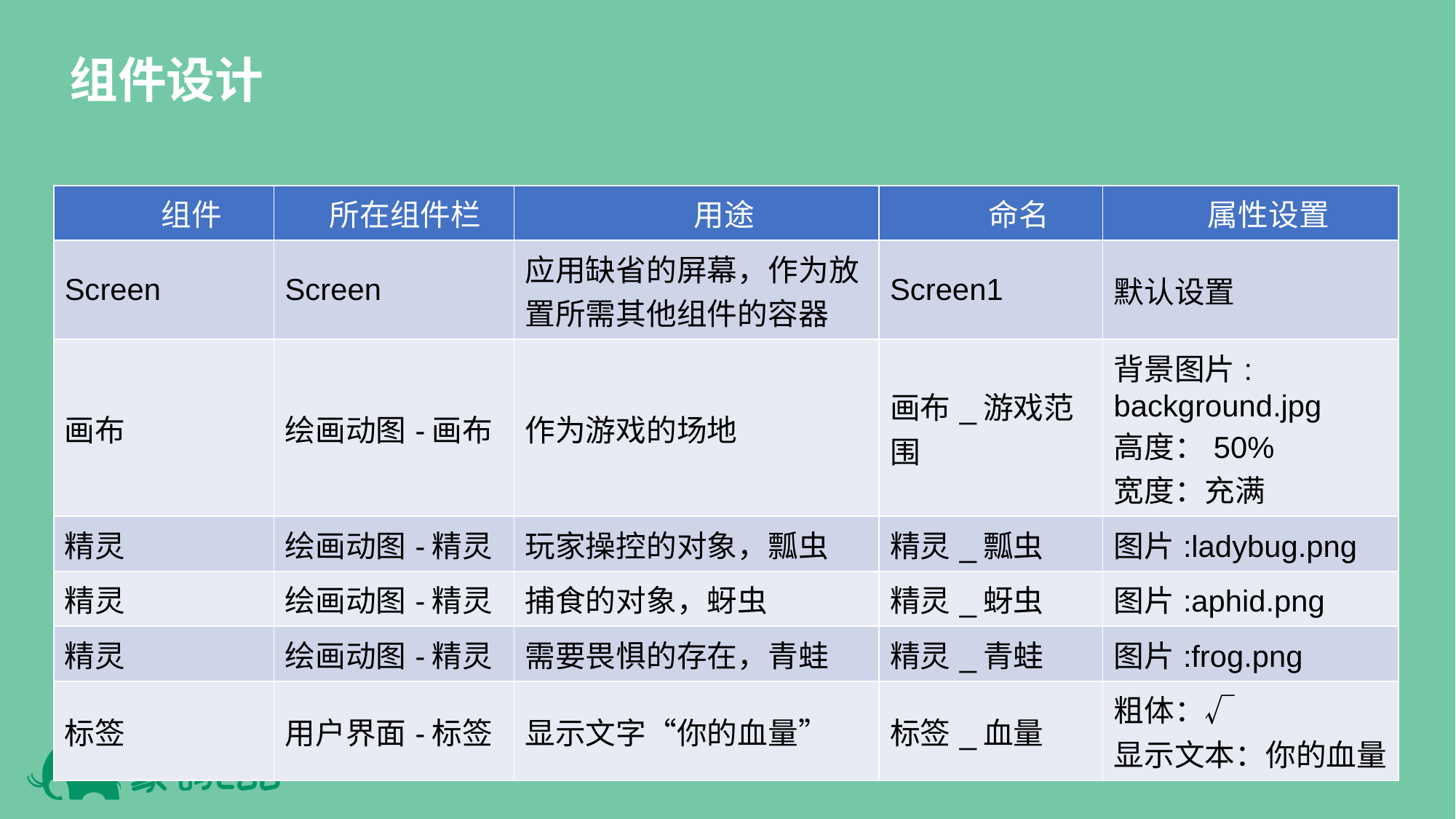

组件设计

| 组件 | 所在组件栏 | 用途 | 命名 | 属性设置 |
| --- | --- | --- | --- | --- |
| Screen | Screen | 应用缺省的屏幕，作为放置所需其他组件的容器 | Screen1 | 默认设置 |
| 画布 | 绘画动图-画布 | 作为游戏的场地 | 画布\_游戏范围 | 背景图片: background.jpg 高度：50% 宽度：充满 |
| 精灵 | 绘画动图-精灵 | 玩家操控的对象，瓢虫 | 精灵\_瓢虫 | 图片:ladybug.png |
| 精灵 | 绘画动图-精灵 | 捕食的对象，蚜虫 | 精灵\_蚜虫 | 图片:aphid.png |
| 精灵 | 绘画动图-精灵 | 需要畏惧的存在，青蛙 | 精灵\_青蛙 | 图片:frog.png |
| 标签 | 用户界面-标签 | 显示文字“你的血量” | 标签\_血量 | 粗体：√ 显示文本：你的血量 |